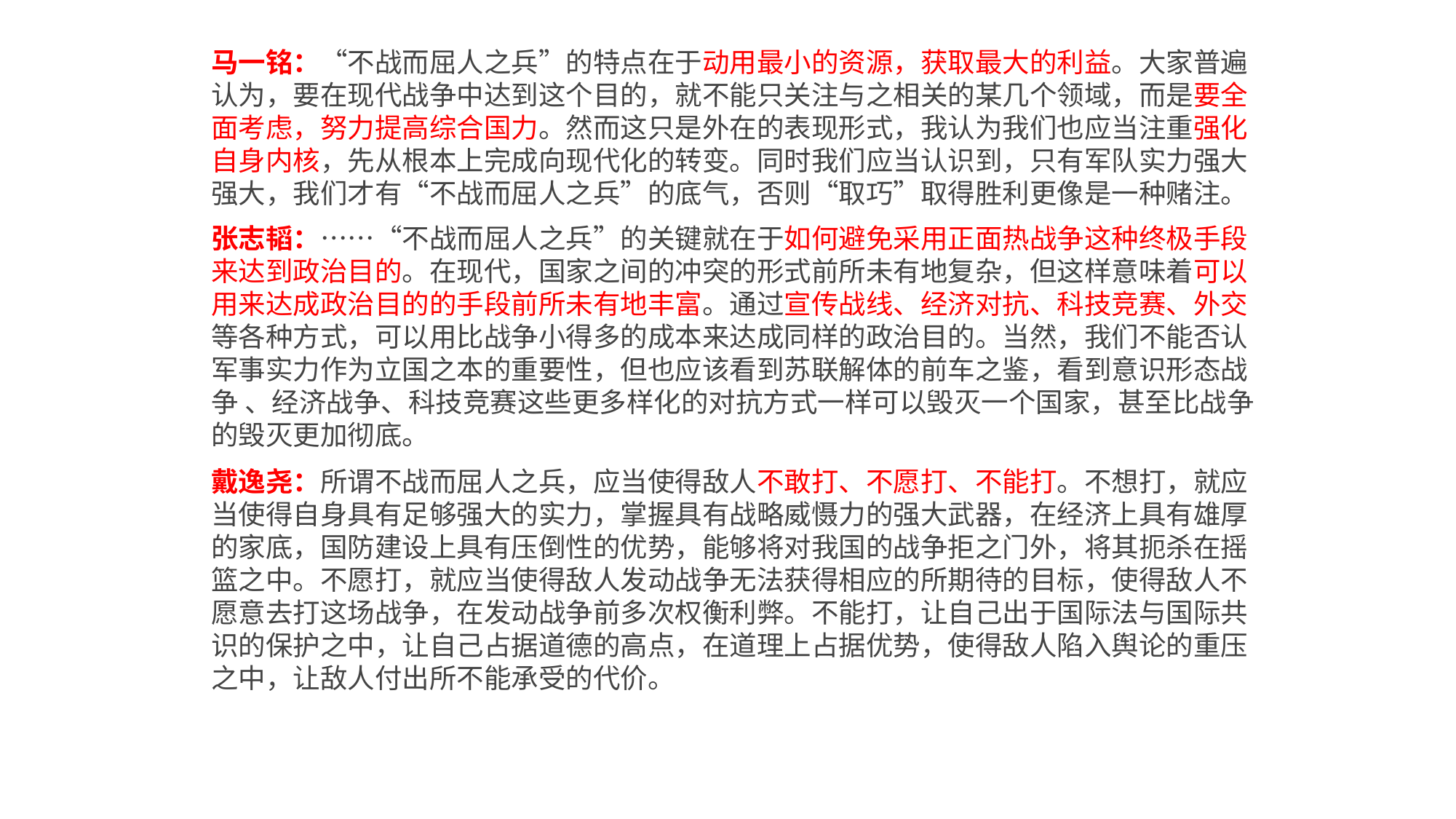

马一铭：“不战而屈人之兵”的特点在于动用最小的资源，获取最大的利益。大家普遍认为，要在现代战争中达到这个目的，就不能只关注与之相关的某几个领域，而是要全面考虑，努力提高综合国力。然而这只是外在的表现形式，我认为我们也应当注重强化自身内核，先从根本上完成向现代化的转变。同时我们应当认识到，只有军队实力强大强大，我们才有“不战而屈人之兵”的底气，否则“取巧”取得胜利更像是一种赌注。
张志韬：……“不战而屈人之兵”的关键就在于如何避免采用正面热战争这种终极手段来达到政治目的。在现代，国家之间的冲突的形式前所未有地复杂，但这样意味着可以用来达成政治目的的手段前所未有地丰富。通过宣传战线、经济对抗、科技竞赛、外交等各种方式，可以用比战争小得多的成本来达成同样的政治目的。当然，我们不能否认军事实力作为立国之本的重要性，但也应该看到苏联解体的前车之鉴，看到意识形态战争 、经济战争、科技竞赛这些更多样化的对抗方式一样可以毁灭一个国家，甚至比战争的毁灭更加彻底。
戴逸尧：所谓不战而屈人之兵，应当使得敌人不敢打、不愿打、不能打。不想打，就应当使得自身具有足够强大的实力，掌握具有战略威慑力的强大武器，在经济上具有雄厚的家底，国防建设上具有压倒性的优势，能够将对我国的战争拒之门外，将其扼杀在摇篮之中。不愿打，就应当使得敌人发动战争无法获得相应的所期待的目标，使得敌人不愿意去打这场战争，在发动战争前多次权衡利弊。不能打，让自己出于国际法与国际共识的保护之中，让自己占据道德的高点，在道理上占据优势，使得敌人陷入舆论的重压之中，让敌人付出所不能承受的代价。